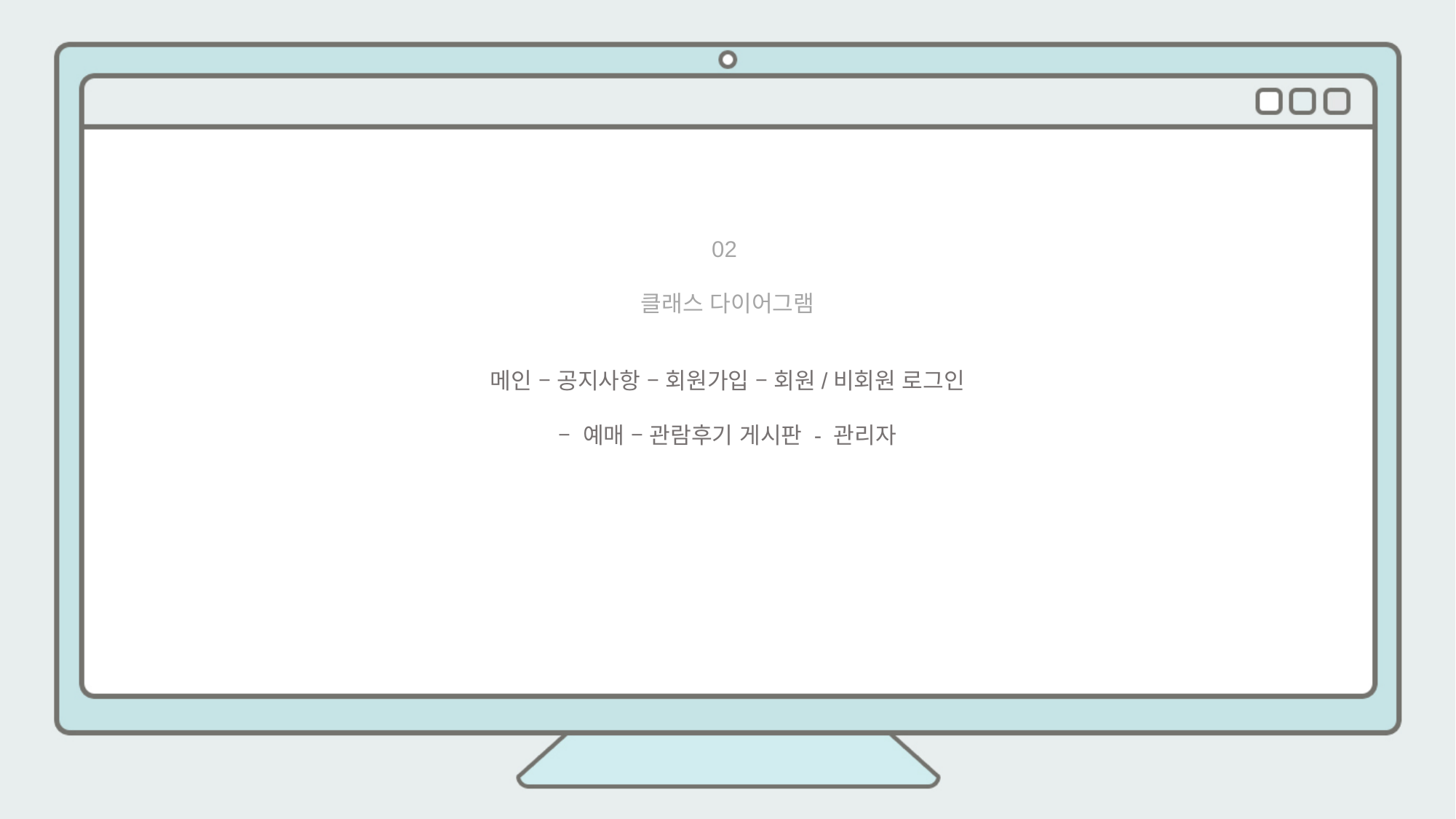

02

클래스 다이어그램
메인 – 공지사항 – 회원가입 – 회원/비회원 로그인

 – 예매 – 관람후기 게시판 - 관리자